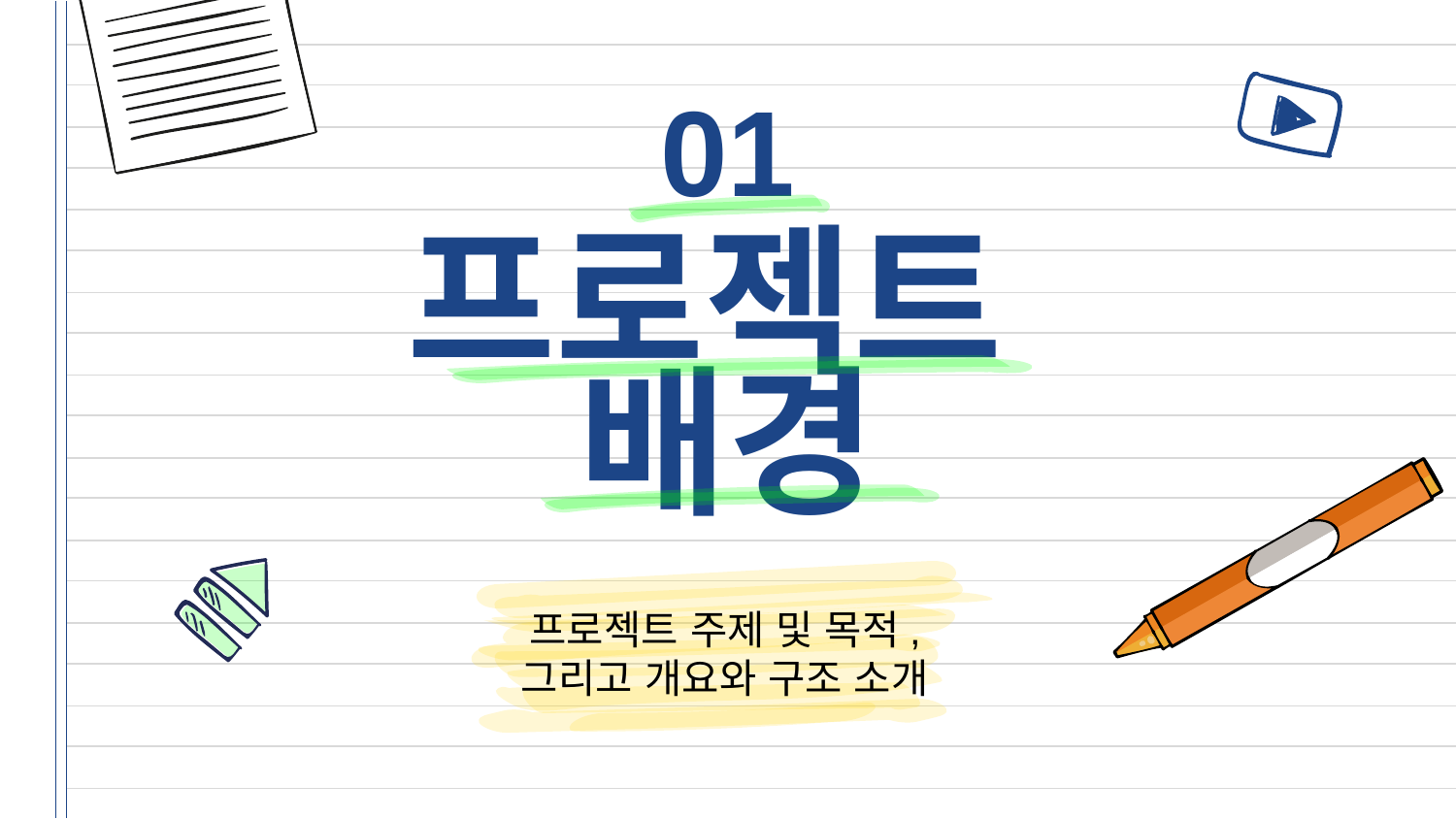

01

# 프로젝트 배경

프로젝트 주제 및 목적,
그리고 개요와 구조 소개